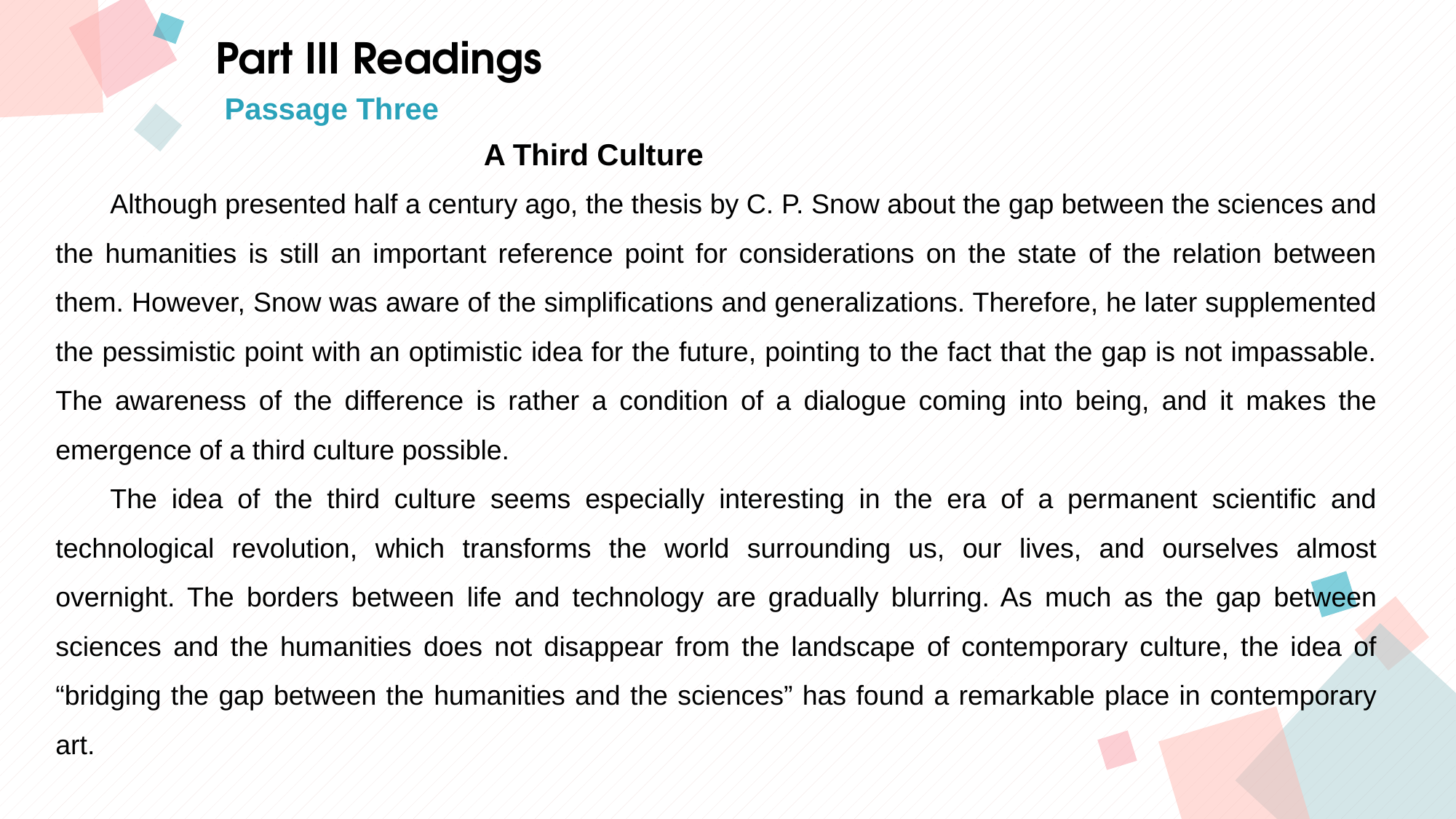

Part III Readings
Passage Three

A Third Culture
Although presented half a century ago, the thesis by C. P. Snow about the gap between the sciences and the humanities is still an important reference point for considerations on the state of the relation between them. However, Snow was aware of the simplifications and generalizations. Therefore, he later supplemented the pessimistic point with an optimistic idea for the future, pointing to the fact that the gap is not impassable. The awareness of the difference is rather a condition of a dialogue coming into being, and it makes the emergence of a third culture possible.
The idea of the third culture seems especially interesting in the era of a permanent scientific and technological revolution, which transforms the world surrounding us, our lives, and ourselves almost overnight. The borders between life and technology are gradually blurring. As much as the gap between sciences and the humanities does not disappear from the landscape of contemporary culture, the idea of “bridging the gap between the humanities and the sciences” has found a remarkable place in contemporary art.
点击此处添加标题
点击此处添加标题
标题数字等都可以通过点击和重新输入进行更改，顶部“开始”面板中可以对字体、字号、颜色等进行修改。建议正文8-14号字，1.3倍字间距。
标题数字等都可以通过点击和重新输入进行更改，顶部“开始”面板中可以对字体、字号、颜色等进行修改。建议正文8-14号字，1.3倍字间距。
标题数字等都可以通过点击和重新输入进行更改，顶部“开始”面板中可以对字体、字号、颜色等进行修改。建议正文8-14号字，1.3倍字间距。
点击此处添加标题
标题数字等都可以通过点击和重新输入进行更改，顶部“开始”面板中可以对字体、字号、颜色等进行修改。建议正文8-14号字，1.3倍字间距。
标题数字等都可以通过点击和重新输入进行更改，顶部“开始”面板中可以对字体、字号、颜色等进行修改。建议正文8-14号字，1.3倍字间距。